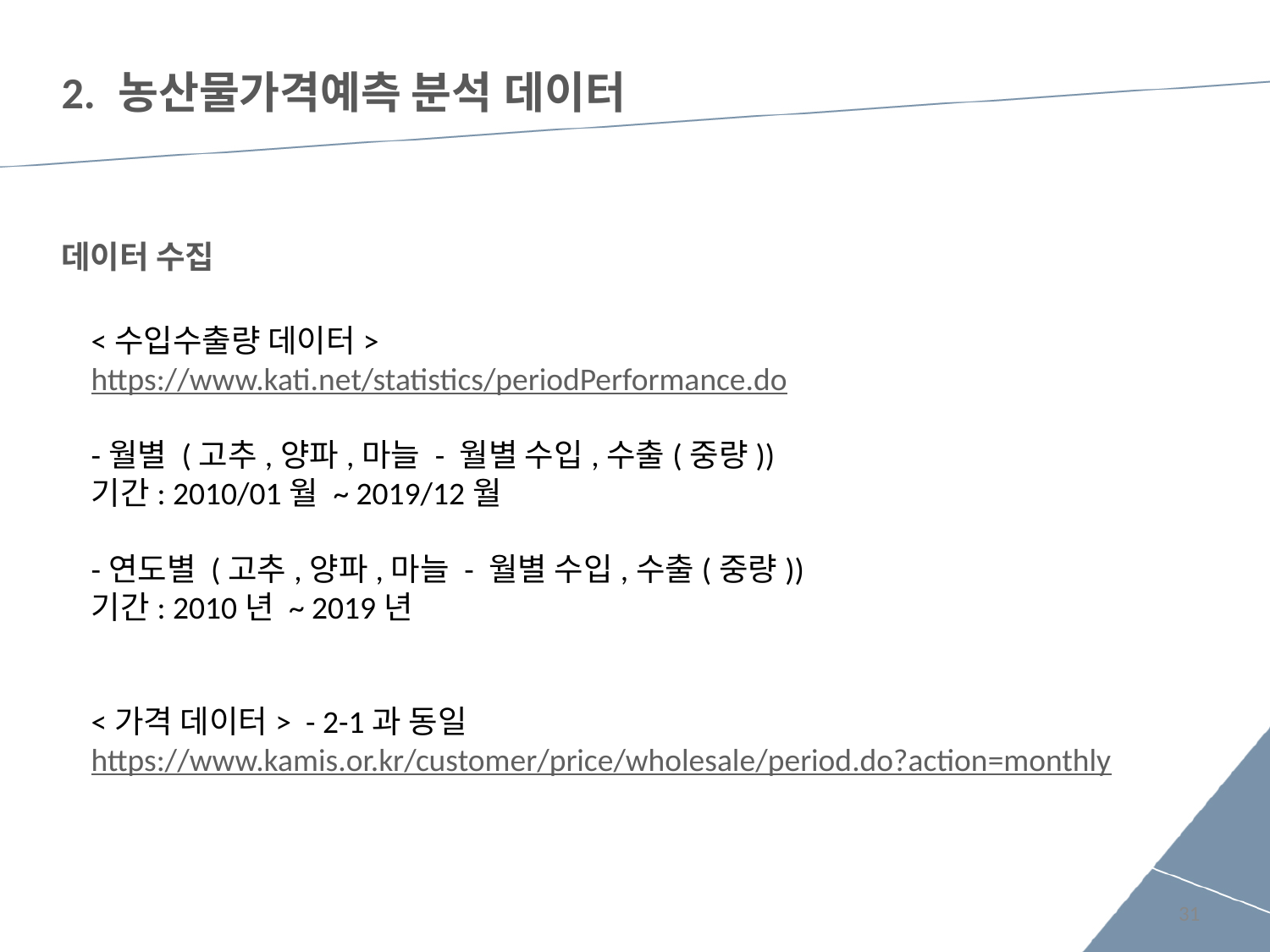

# 2. 농산물가격예측 분석 데이터
데이터 수집

<수입수출량 데이터>
https://www.kati.net/statistics/periodPerformance.do

-월별 (고추,양파,마늘 - 월별 수입,수출(중량))
기간: 2010/01월 ~ 2019/12월

-연도별 (고추,양파,마늘 - 월별 수입,수출(중량))
기간: 2010년 ~ 2019년

<가격 데이터>  - 2-1과 동일
https://www.kamis.or.kr/customer/price/wholesale/period.do?action=monthly
31